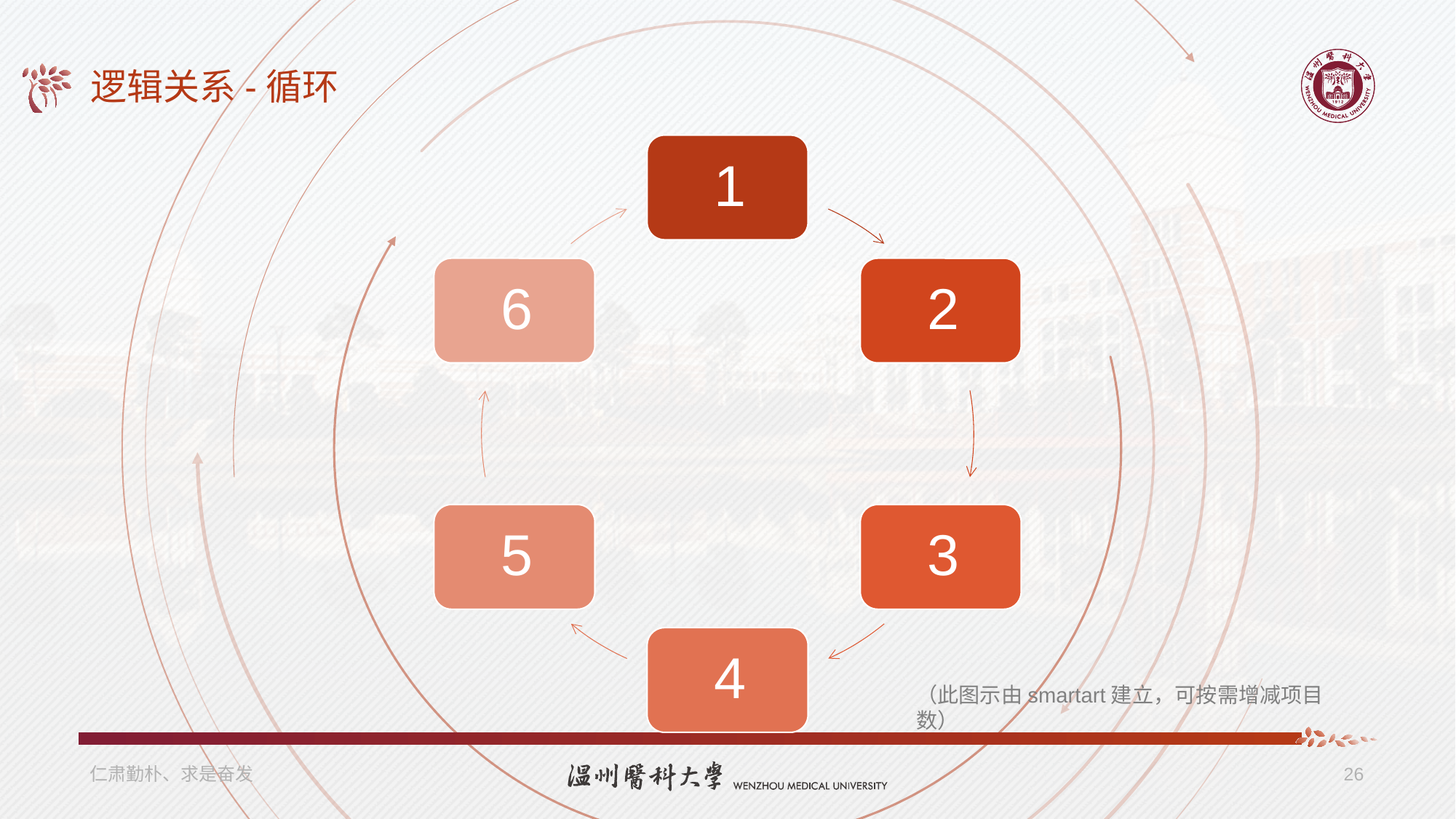

# 逻辑关系-循环
1
2
3
4
5
6
（此图示由smartart建立，可按需增减项目数）
仁肃勤朴、求是奋发
26